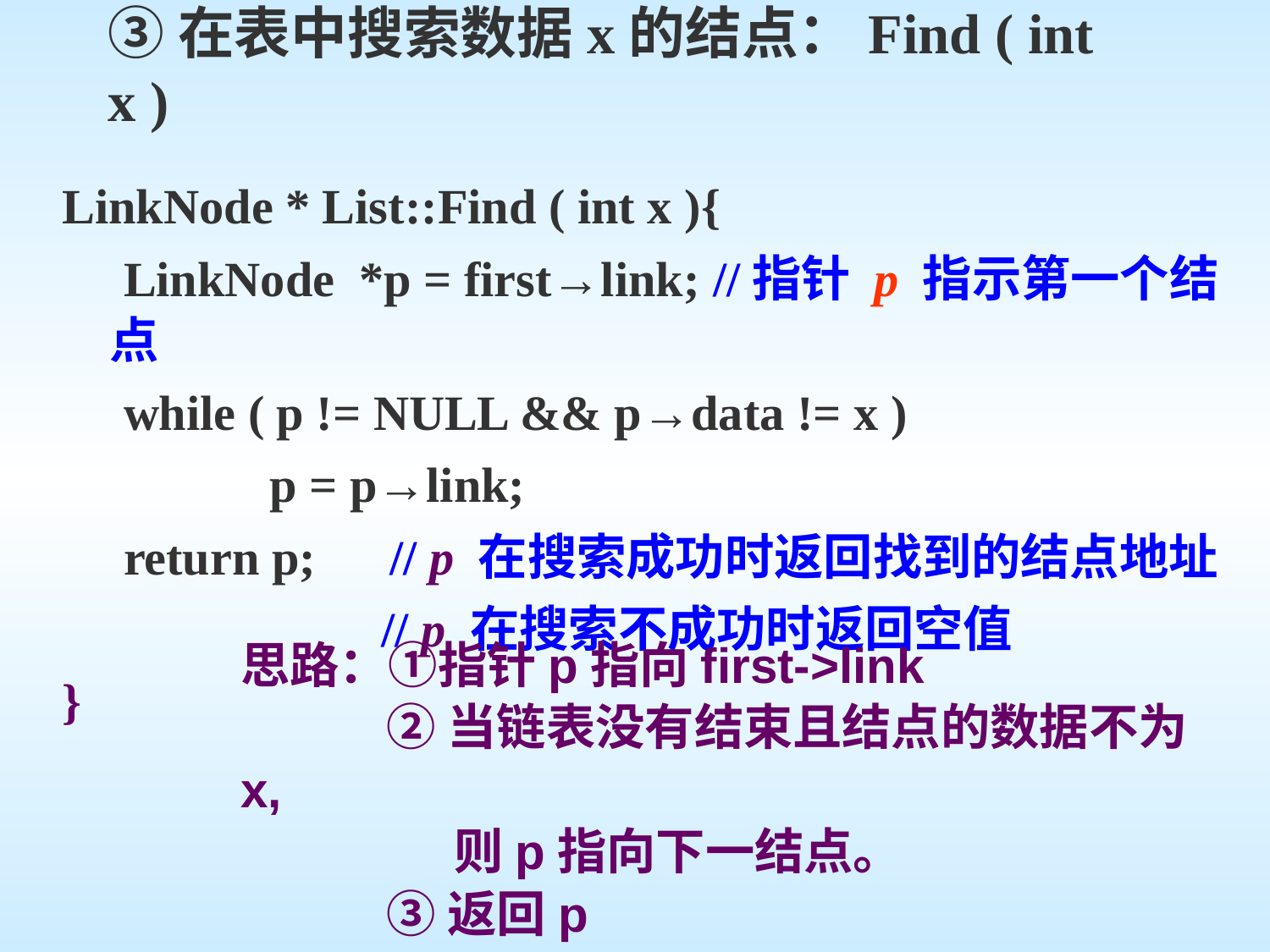

# ③在表中搜索数据x的结点：Find ( int x )
LinkNode * List::Find ( int x ){
     LinkNode  *p = first→link; //指针 p 指示第一个结点
     while ( p != NULL && p→data != x )
	             p = p→link;
     return p;      // p 在搜索成功时返回找到的结点地址
                          // p 在搜索不成功时返回空值
}
思路：①指针p指向first->link
             ②当链表没有结束且结点的数据不为x,
                  则p指向下一结点。
             ③返回p